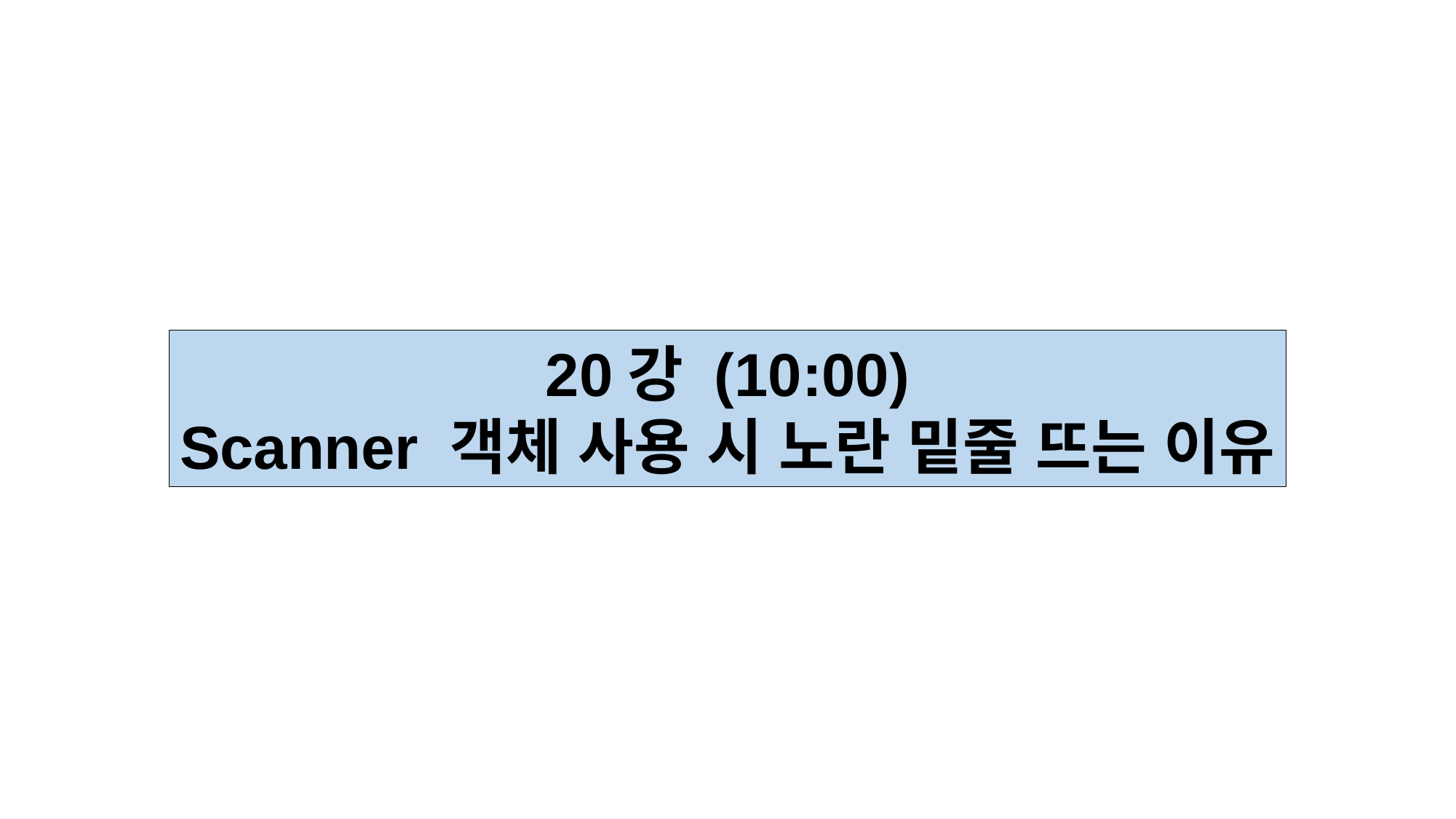

20강 (10:00)
Scanner 객체 사용 시 노란 밑줄 뜨는 이유